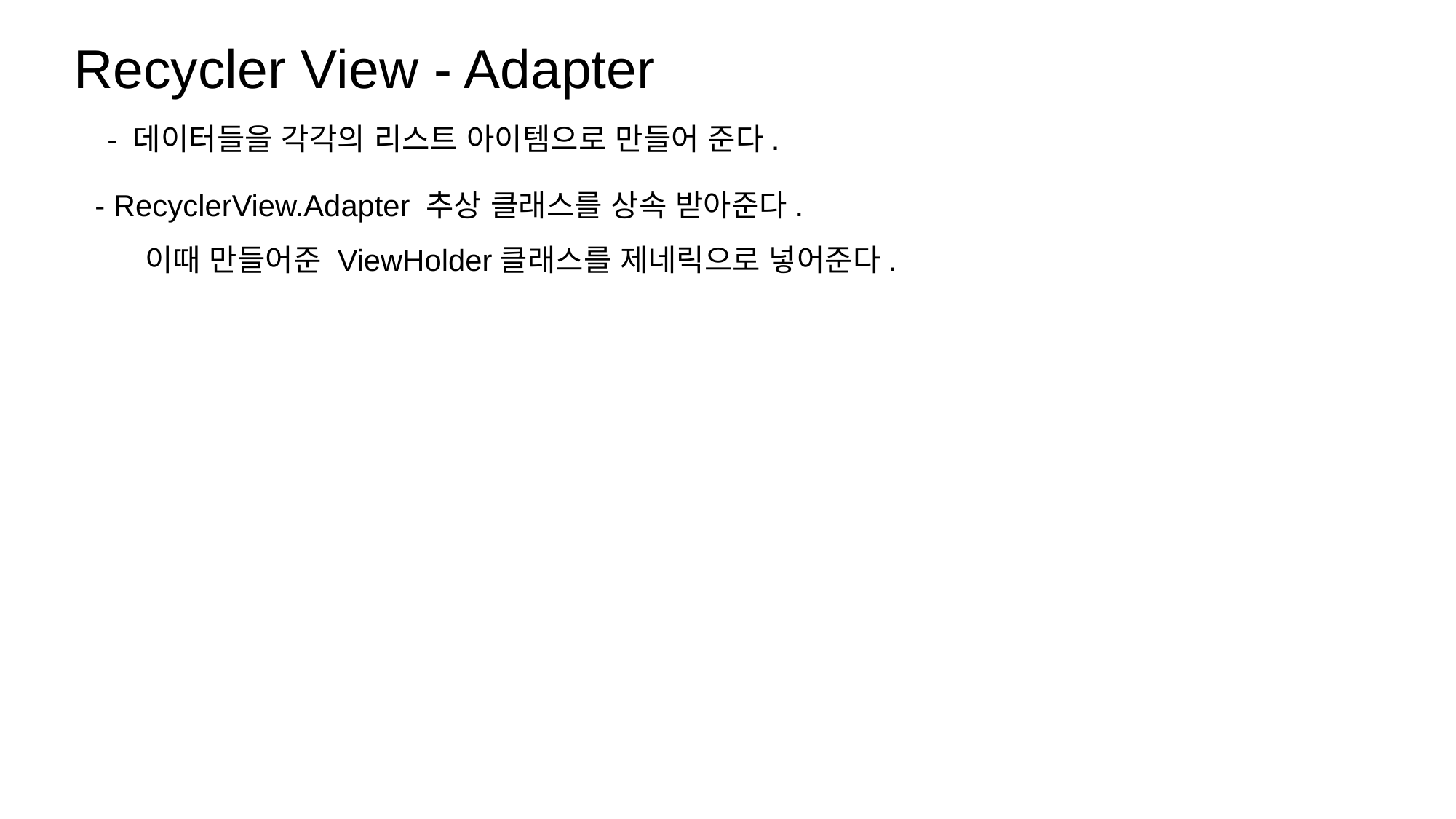

Recycler View - Adapter
나눔스퀘어OTF ExtraBold
- 데이터들을 각각의 리스트 아이템으로 만들어 준다.
나눔스퀘어OTF Bold
- RecyclerView.Adapter 추상 클래스를 상속 받아준다.
     이때 만들어준 ViewHolder클래스를 제네릭으로 넣어준다.
나눔스퀘어OTF
나눔스퀘어_ac ExtraBold
나눔스퀘어_ac Bold
나눔스퀘어_ac
나눔스퀘어 ExtraBold
나눔스퀘어 Bold
나눔스퀘어
실행 화면
XML
나눔스퀘어 Light
Kotlin